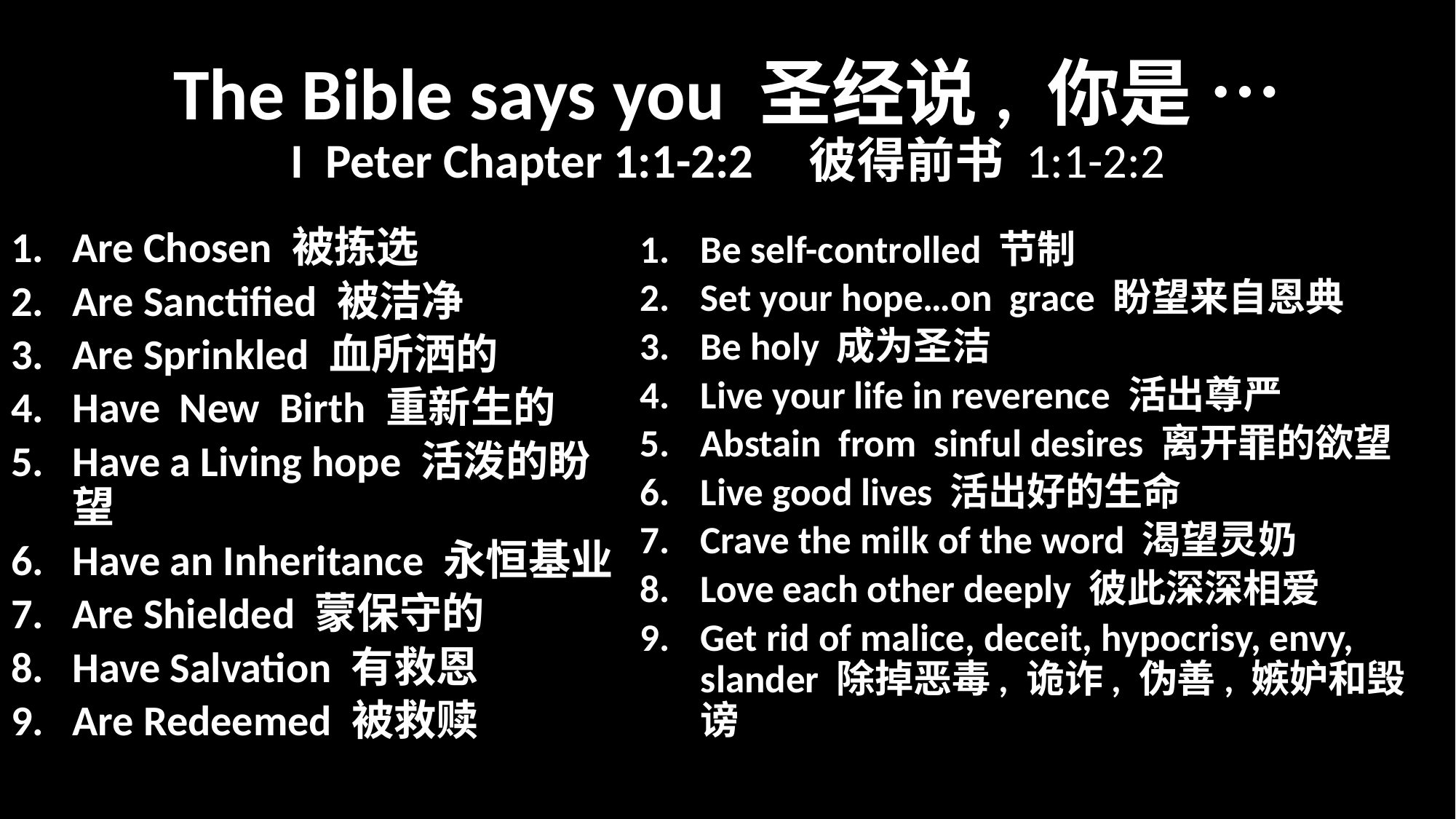

# The Bible says you 圣经说, 你是 … I  Peter Chapter 1:1-2:2    彼得前书 1:1-2:2
Are Chosen 被拣选
Are Sanctified 被洁净
Are Sprinkled 血所洒的
Have  New  Birth 重新生的
Have a Living hope 活泼的盼望
Have an Inheritance 永恒基业
Are Shielded 蒙保守的
Have Salvation 有救恩
Are Redeemed 被救赎
Be self-controlled 节制
Set your hope…on  grace 盼望来自恩典
Be holy 成为圣洁
Live your life in reverence 活出尊严
Abstain  from  sinful desires 离开罪的欲望
Live good lives 活出好的生命
Crave the milk of the word 渴望灵奶
Love each other deeply 彼此深深相爱
Get rid of malice, deceit, hypocrisy, envy, slander 除掉恶毒, 诡诈, 伪善, 嫉妒和毁谤